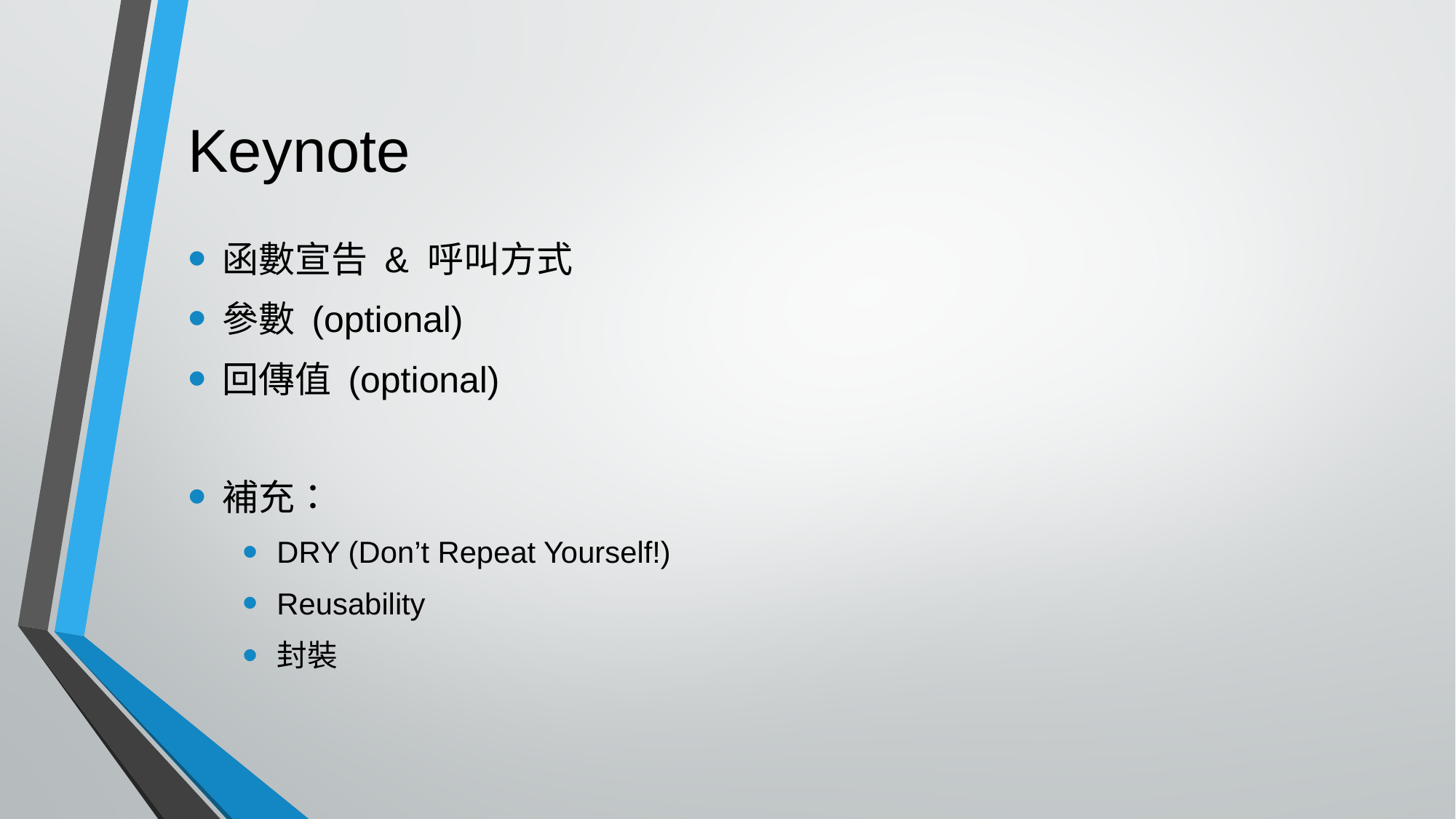

# Keynote
函數宣告 & 呼叫方式
參數 (optional)
回傳值 (optional)

補充：
DRY (Don’t Repeat Yourself!)
Reusability
封裝